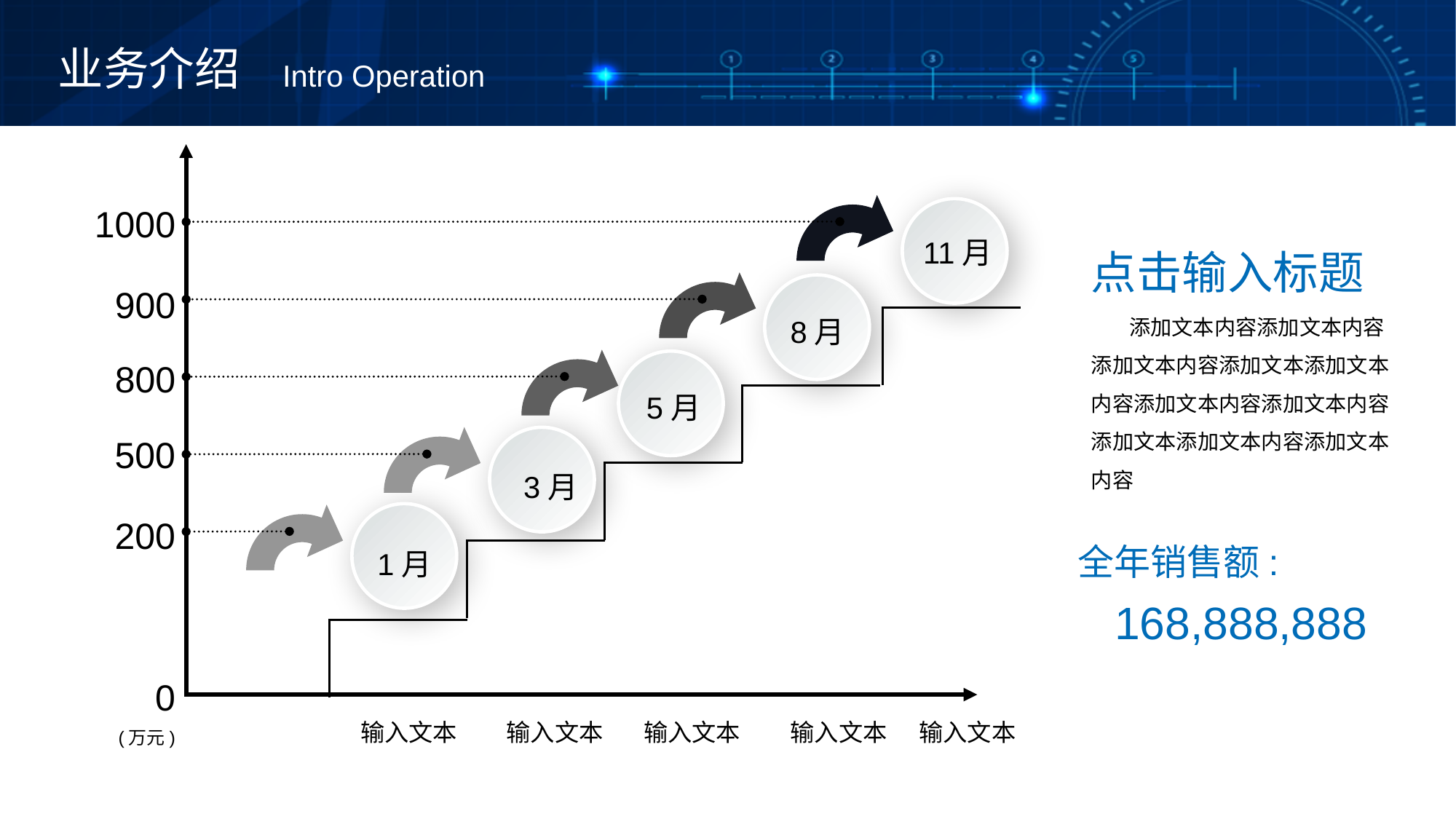

业务介绍
 Intro Operation

1000

11月
点击输入标题

900

       添加文本内容添加文本内容添加文本内容添加文本添加文本内容添加文本内容添加文本内容添加文本添加文本内容添加文本内容

8月

800

5月

500

3月

200

全年销售额:
1月

168,888,888

0
输入文本
输入文本
输入文本
输入文本
输入文本
(万元)